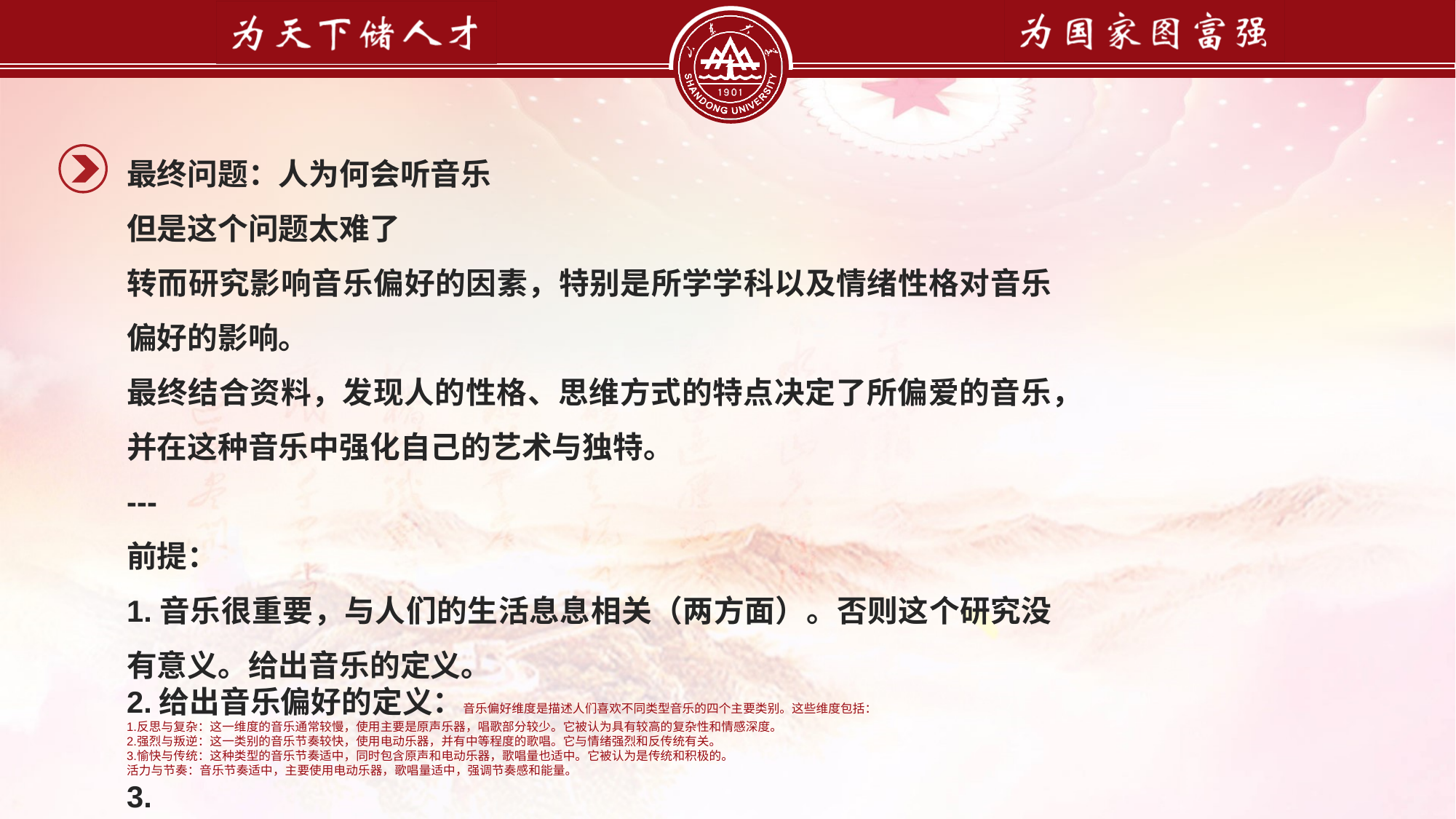

最终问题：人为何会听音乐
但是这个问题太难了
转而研究影响音乐偏好的因素，特别是所学学科以及情绪性格对音乐偏好的影响。
最终结合资料，发现人的性格、思维方式的特点决定了所偏爱的音乐，并在这种音乐中强化自己的艺术与独特。
---
前提：
1.音乐很重要，与人们的生活息息相关（两方面）。否则这个研究没有意义。给出音乐的定义。
2.给出音乐偏好的定义：音乐偏好维度是描述人们喜欢不同类型音乐的四个主要类别。这些维度包括：
反思与复杂：这一维度的音乐通常较慢，使用主要是原声乐器，唱歌部分较少。它被认为具有较高的复杂性和情感深度。
强烈与叛逆：这一类别的音乐节奏较快，使用电动乐器，并有中等程度的歌唱。它与情绪强烈和反传统有关。
愉快与传统：这种类型的音乐节奏适中，同时包含原声和电动乐器，歌唱量也适中。它被认为是传统和积极的。
活力与节奏：音乐节奏适中，主要使用电动乐器，歌唱量适中，强调节奏感和能量。
3.